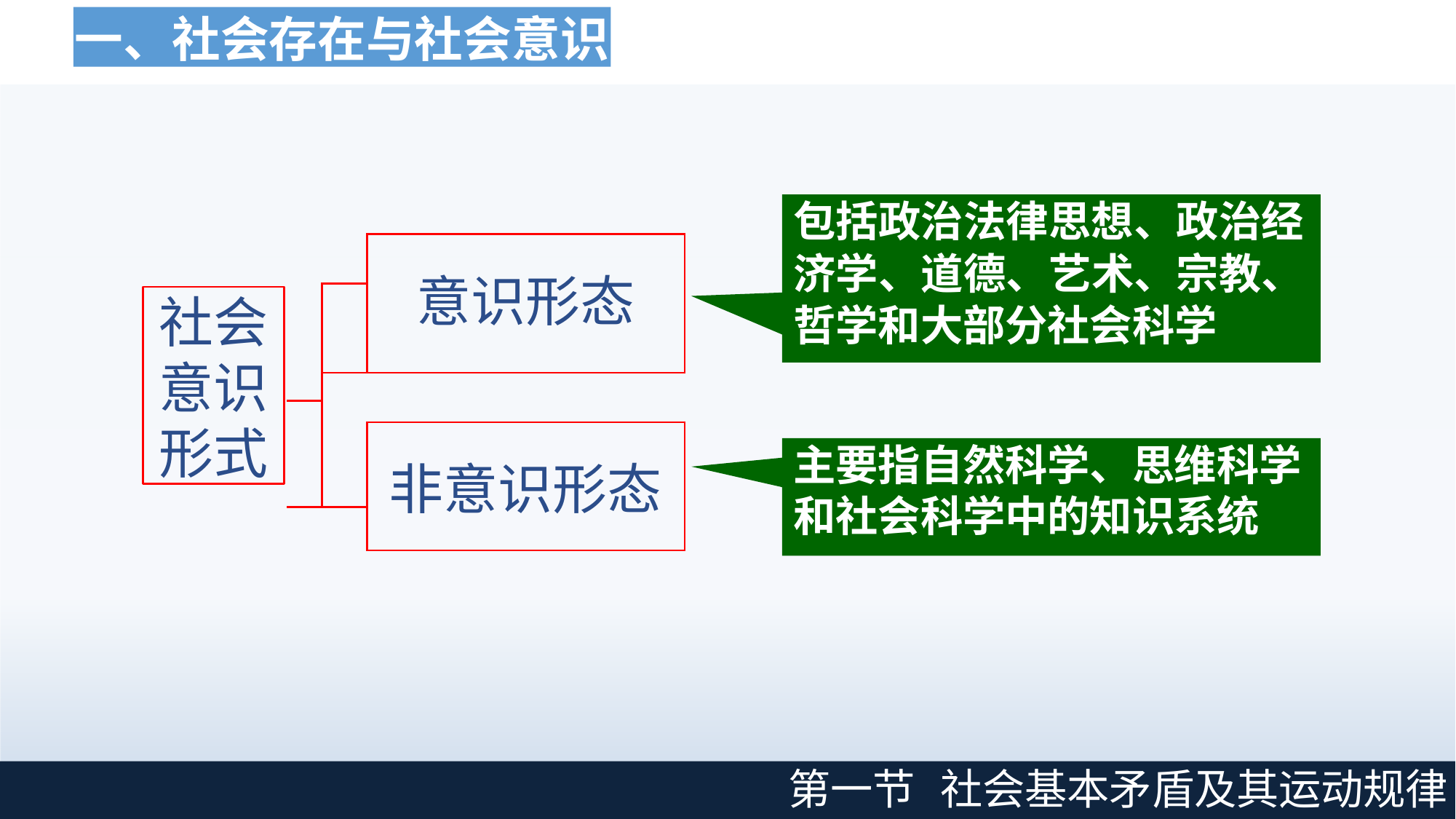

一、社会存在与社会意识

包括政治法律思想、政治经 济学、道德、艺术、宗教、 哲学和大部分社会科学

|  |  | 意识形态 |
| --- | --- | --- |
|  |  |  |
|  |  |  |
|  |  |  |
|  |  | 非意识形态 |
|  |  |  |
社会 意识
形式
主要指自然科学、思维科学 和社会科学中的知识系统

第一节
社会基本矛盾及其运动规律